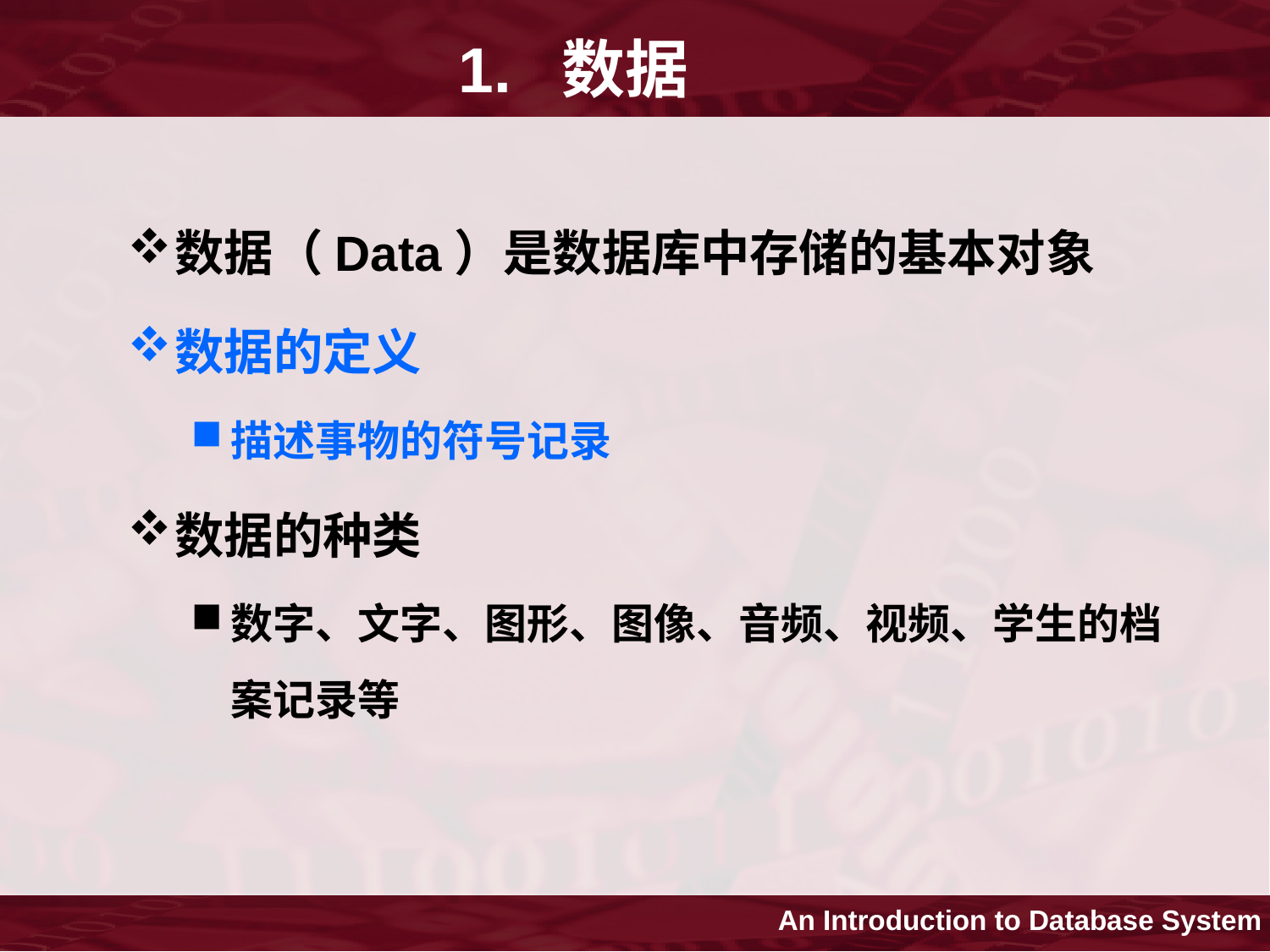

# 1.  数据
数据（Data）是数据库中存储的基本对象
数据的定义
描述事物的符号记录
数据的种类
数字、文字、图形、图像、音频、视频、学生的档案记录等